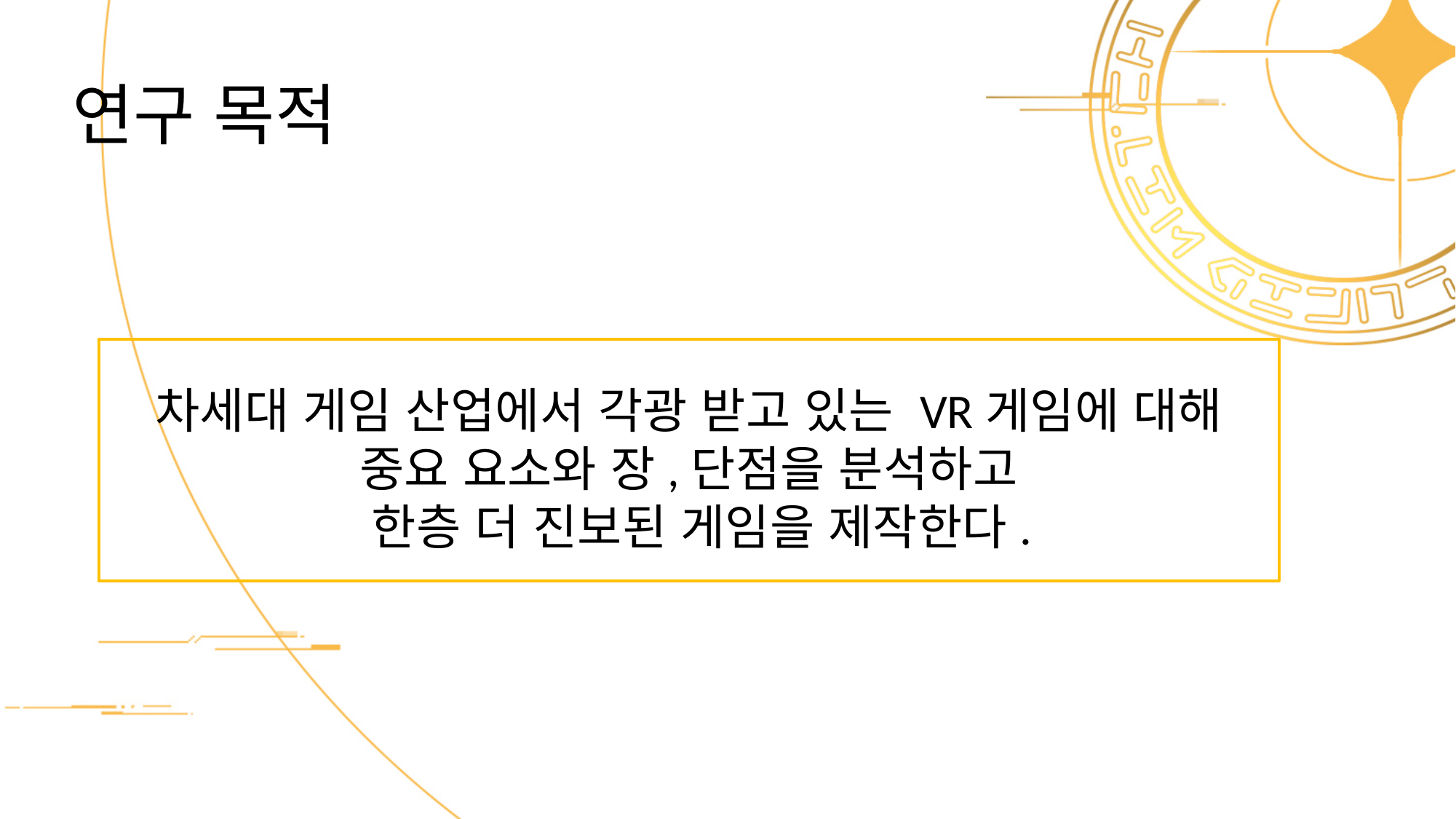

# 연구 목적

차세대 게임 산업에서 각광 받고 있는 VR게임에 대해
중요 요소와 장,단점을 분석하고
 한층 더 진보된 게임을 제작한다.